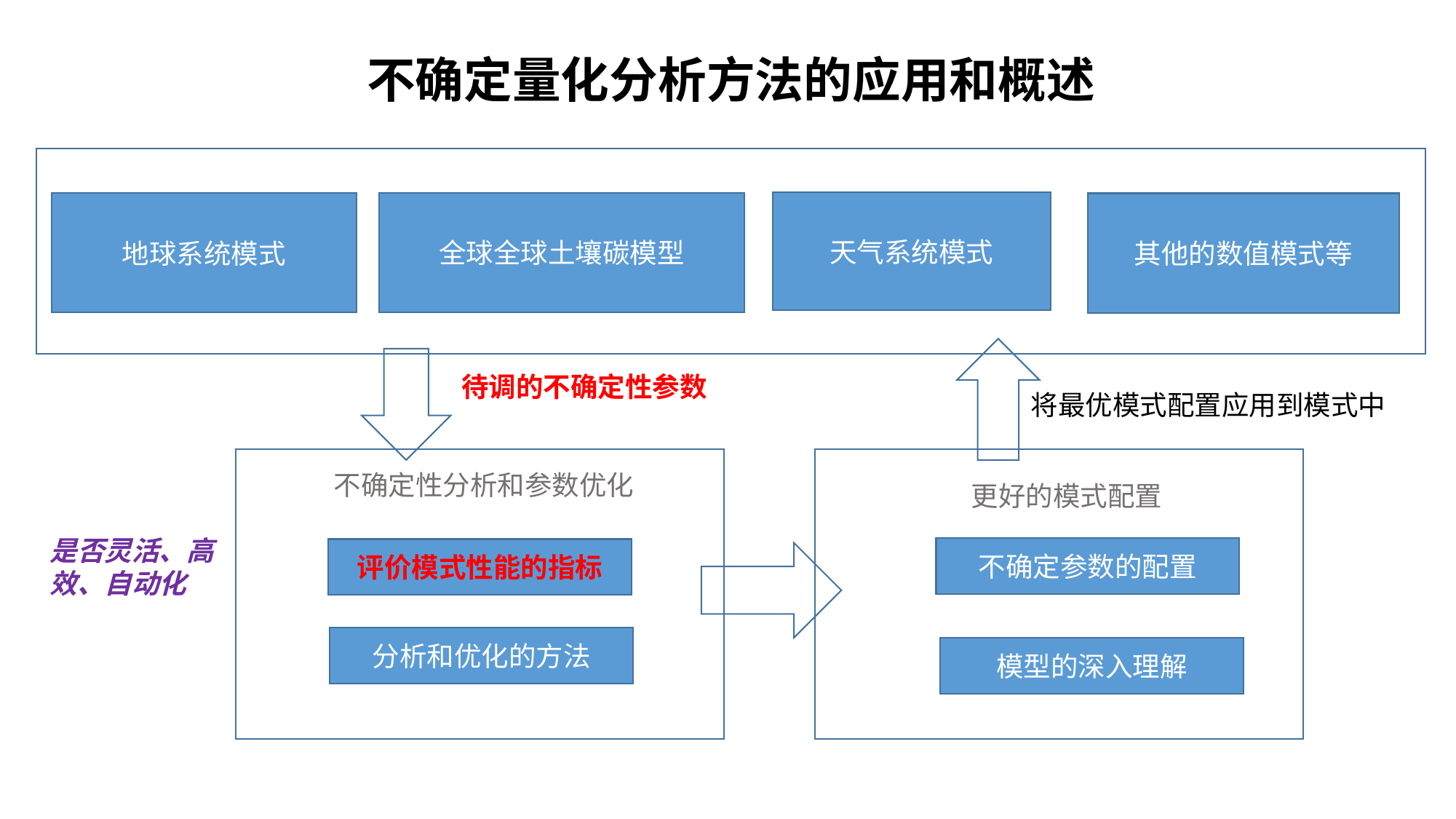

不确定量化分析方法的应用和概述

天气系统模式
全球全球土壤碳模型
地球系统模式
其他的数值模式等

待调的不确定性参数
将最优模式配置应用到模式中

不确定性分析和参数优化
更好的模式配置
是否灵活、高效、自动化
不确定参数的配置
评价模式性能的指标

分析和优化的方法
模型的深入理解